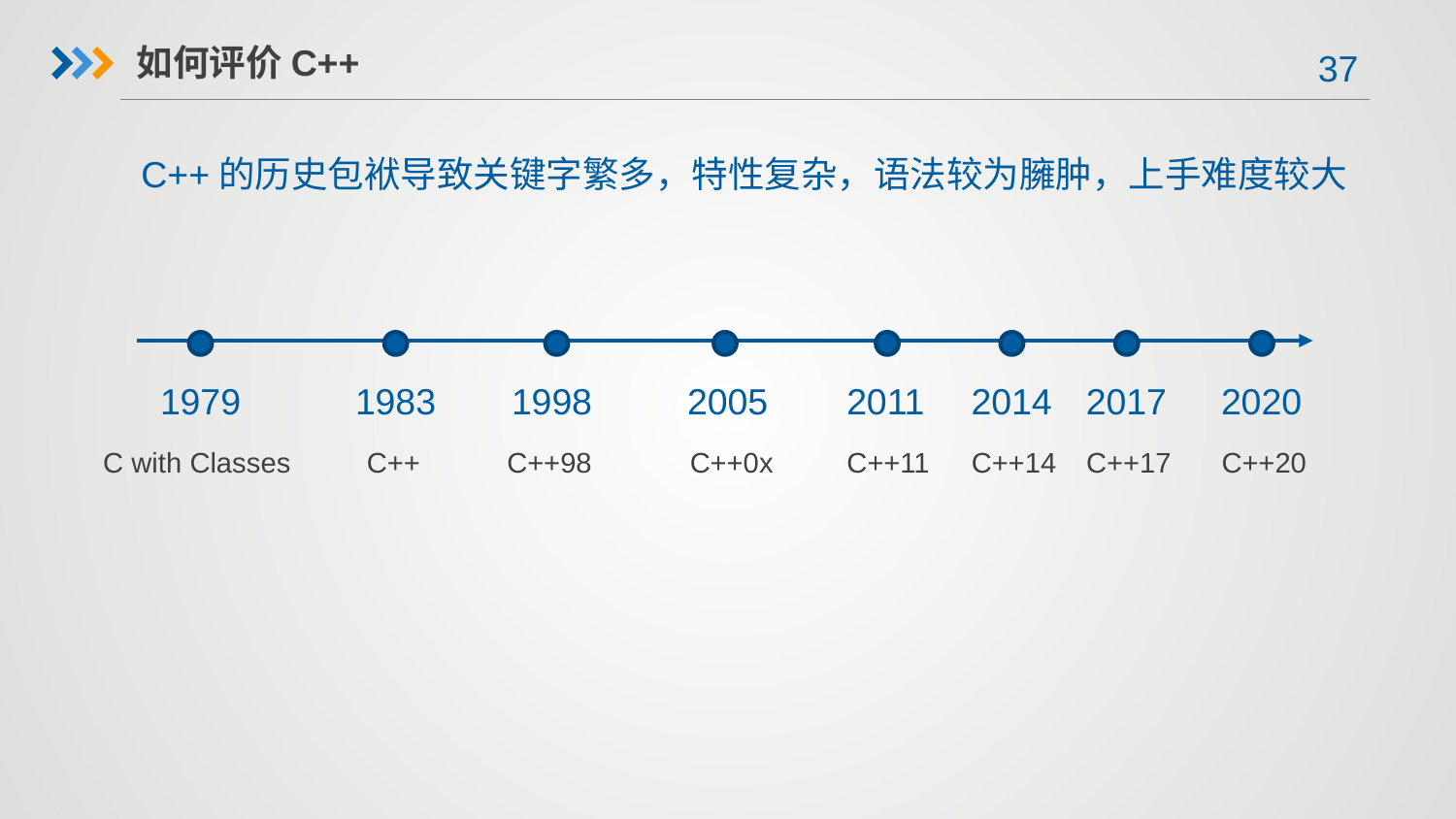

如何评价C++
C++的历史包袱导致关键字繁多，特性复杂，语法较为臃肿，上手难度较大

1979
1983
1998
2005
2011
2014
2017
2020
C++
C++98
C++0x
C++11
C++14
C++17
C++20
C with Classes